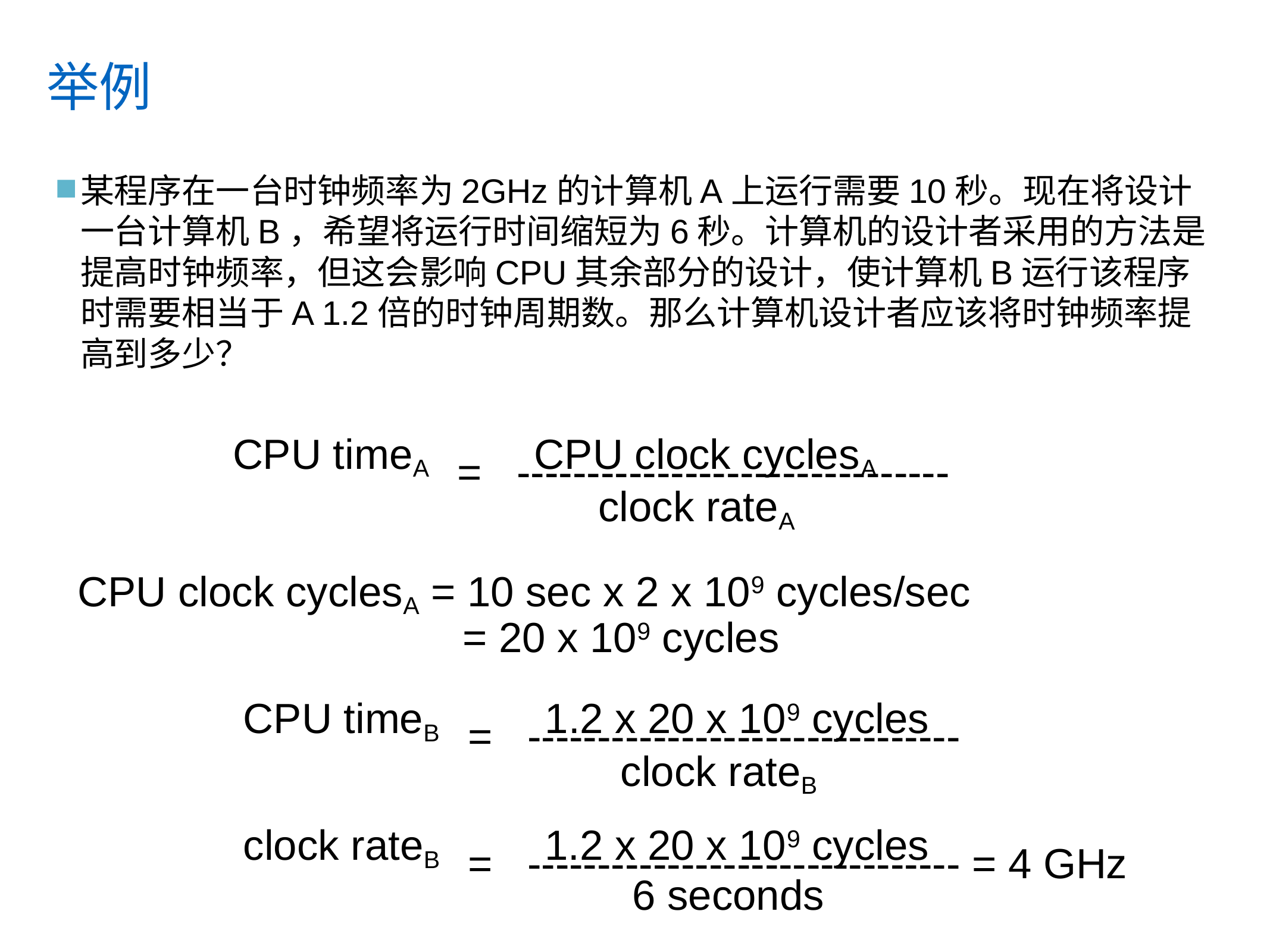

# 举例
某程序在一台时钟频率为2GHz的计算机A上运行需要10秒。现在将设计一台计算机B，希望将运行时间缩短为6秒。计算机的设计者采用的方法是提高时钟频率，但这会影响CPU其余部分的设计，使计算机B运行该程序时需要相当于A 1.2倍的时钟周期数。那么计算机设计者应该将时钟频率提高到多少？
               CPU timeA         CPU clock cyclesA
                                   =   -------------------------------
                                               clock rateA
CPU clock cyclesA = 10 sec x 2 x 109 cycles/sec 							= 20 x 109 cycles
               CPU timeB         1.2 x 20 x 109 cycles
                                   =   -------------------------------
                                                clock rateB
               clock rateB         1.2 x 20 x 109 cycles
                                   =   ------------------------------- = 4 GHz
                                                 6 seconds
50